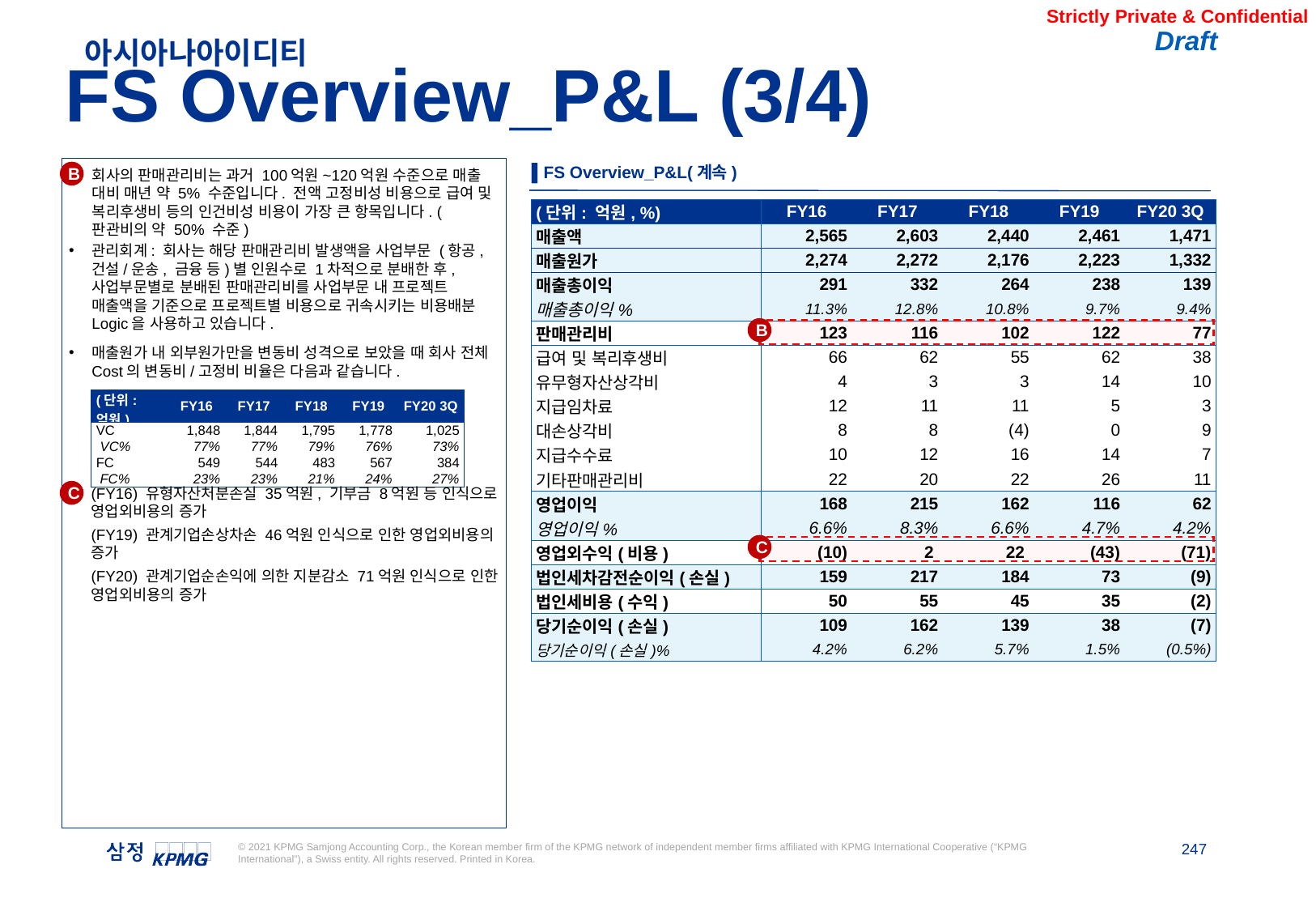

아시아나아이디티
FS Overview_P&L (3/4)
▌FS Overview_P&L(계속)

회사의 판매관리비는 과거 100억원~120억원 수준으로 매출 대비 매년 약 5% 수준입니다. 전액 고정비성 비용으로 급여 및 복리후생비 등의 인건비성 비용이 가장 큰 항목입니다. (판관비의 약 50% 수준)

B

| (단위: 억원, %) | FY16 | FY17 | FY18 | FY19 | FY20 3Q |
| --- | --- | --- | --- | --- | --- |
| 매출액 | 2,565 | 2,603 | 2,440 | 2,461 | 1,471 |
| 매출원가 | 2,274 | 2,272 | 2,176 | 2,223 | 1,332 |
| 매출총이익 | 291 | 332 | 264 | 238 | 139 |
| 매출총이익% | 11.3% | 12.8% | 10.8% | 9.7% | 9.4% |
| 판매관리비 | 123 | 116 | 102 | 122 | 77 |
| 급여 및 복리후생비 | 66 | 62 | 55 | 62 | 38 |
| 유무형자산상각비 | 4 | 3 | 3 | 14 | 10 |
| 지급임차료 | 12 | 11 | 11 | 5 | 3 |
| 대손상각비 | 8 | 8 | (4) | 0 | 9 |
| 지급수수료 | 10 | 12 | 16 | 14 | 7 |
| 기타판매관리비 | 22 | 20 | 22 | 26 | 11 |
| 영업이익 | 168 | 215 | 162 | 116 | 62 |
| 영업이익% | 6.6% | 8.3% | 6.6% | 4.7% | 4.2% |
| 영업외수익(비용) | (10) | 2 | 22 | (43) | (71) |
| 법인세차감전순이익(손실) | 159 | 217 | 184 | 73 | (9) |
| 법인세비용(수익) | 50 | 55 | 45 | 35 | (2) |
| 당기순이익(손실) | 109 | 162 | 139 | 38 | (7) |
| 당기순이익(손실)% | 4.2% | 6.2% | 5.7% | 1.5% | (0.5%) |
관리회계: 회사는 해당 판매관리비 발생액을 사업부문 (항공, 건설/운송, 금융 등)별 인원수로 1차적으로 분배한 후, 사업부문별로 분배된 판매관리비를 사업부문 내 프로젝트 매출액을 기준으로 프로젝트별 비용으로 귀속시키는 비용배분 Logic을 사용하고 있습니다.
B

매출원가 내 외부원가만을 변동비 성격으로 보았을 때 회사 전체 Cost의 변동비/고정비 비율은 다음과 같습니다.
| (단위: 억원) | FY16 | FY17 | FY18 | FY19 | FY20 3Q |
| --- | --- | --- | --- | --- | --- |
| VC | 1,848 | 1,844 | 1,795 | 1,778 | 1,025 |
| VC% | 77% | 77% | 79% | 76% | 73% |
| FC | 549 | 544 | 483 | 567 | 384 |
| FC% | 23% | 23% | 21% | 24% | 27% |
C
(FY16) 유형자산처분손실 35억원, 기부금 8억원 등 인식으로 영업외비용의 증가
(FY19) 관계기업손상차손 46억원 인식으로 인한 영업외비용의 증가
(FY20) 관계기업순손익에 의한 지분감소 71억원 인식으로 인한 영업외비용의 증가
C